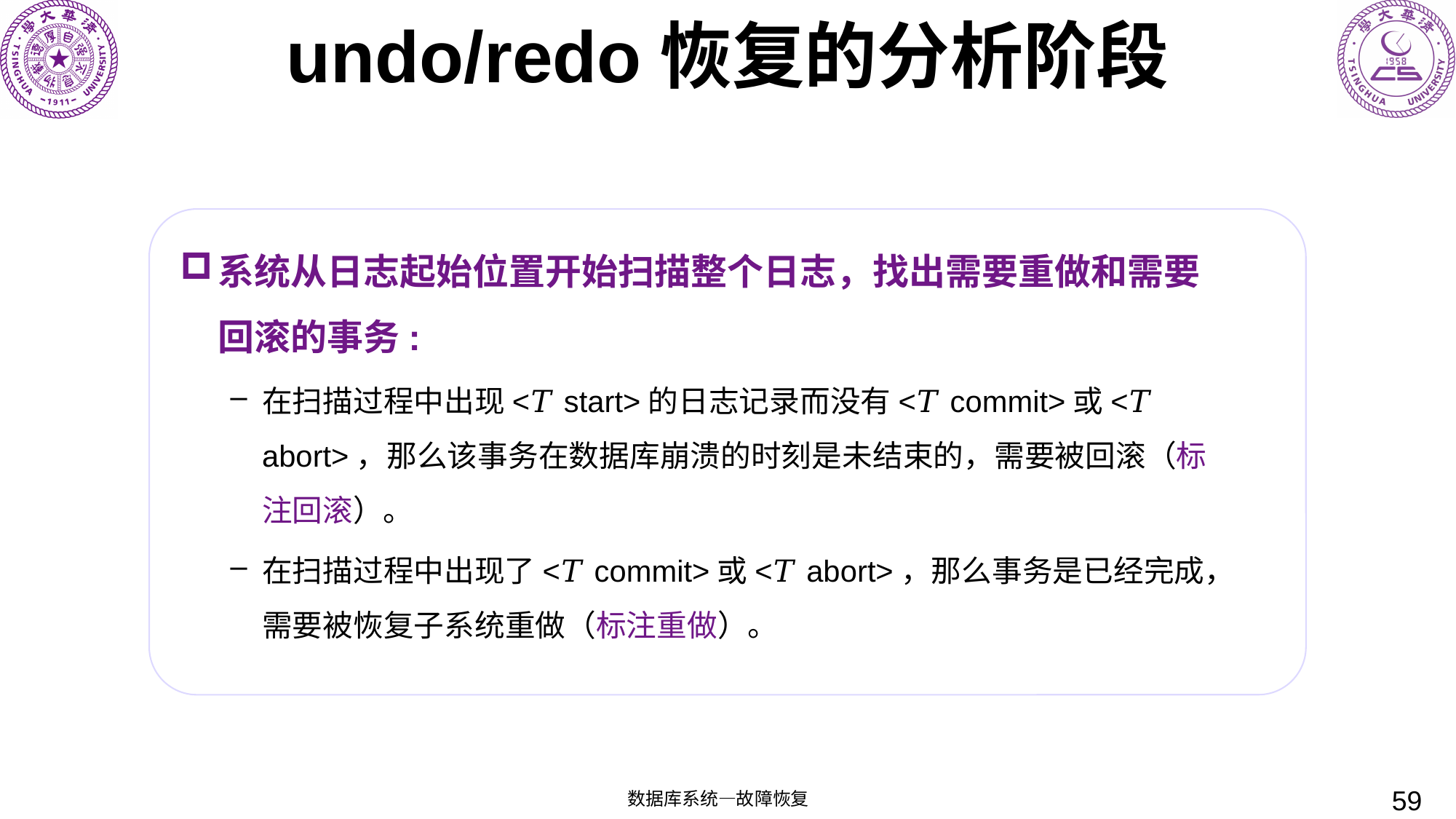

# undo/redo恢复的分析阶段

系统从日志起始位置开始扫描整个日志，找出需要重做和需要回滚的事务:
在扫描过程中出现<𝑇 start>的日志记录而没有<𝑇 commit>或<𝑇 abort>，那么该事务在数据库崩溃的时刻是未结束的，需要被回滚（标注回滚）。
在扫描过程中出现了<𝑇 commit>或<𝑇 abort>，那么事务是已经完成，需要被恢复子系统重做（标注重做）。
59
数据库系统—故障恢复